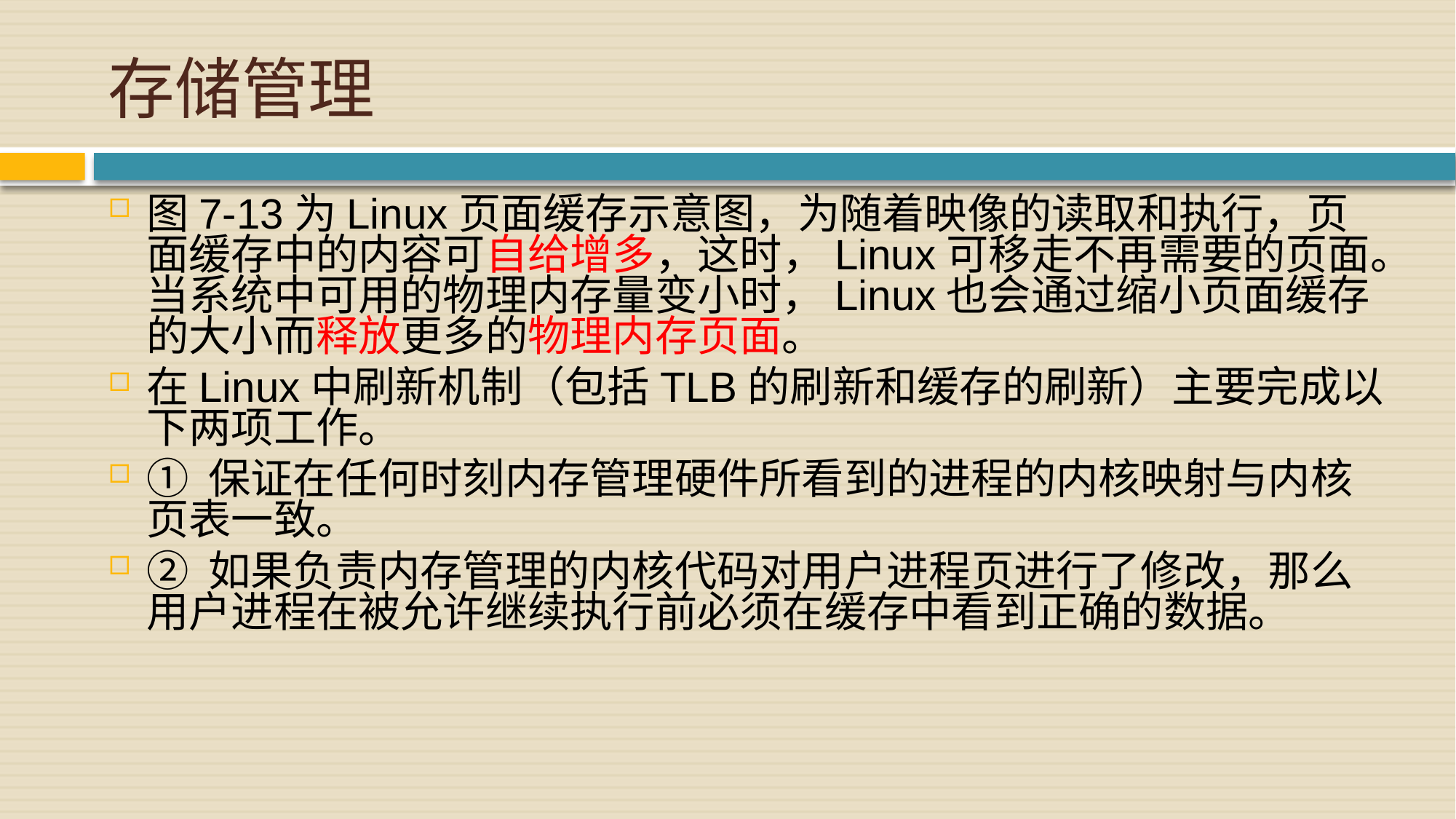

# 存储管理
图7-13为Linux页面缓存示意图，为随着映像的读取和执行，页面缓存中的内容可自给增多，这时，Linux可移走不再需要的页面。当系统中可用的物理内存量变小时，Linux也会通过缩小页面缓存的大小而释放更多的物理内存页面。
在Linux中刷新机制（包括TLB的刷新和缓存的刷新）主要完成以下两项工作。
① 保证在任何时刻内存管理硬件所看到的进程的内核映射与内核页表一致。
② 如果负责内存管理的内核代码对用户进程页进行了修改，那么用户进程在被允许继续执行前必须在缓存中看到正确的数据。